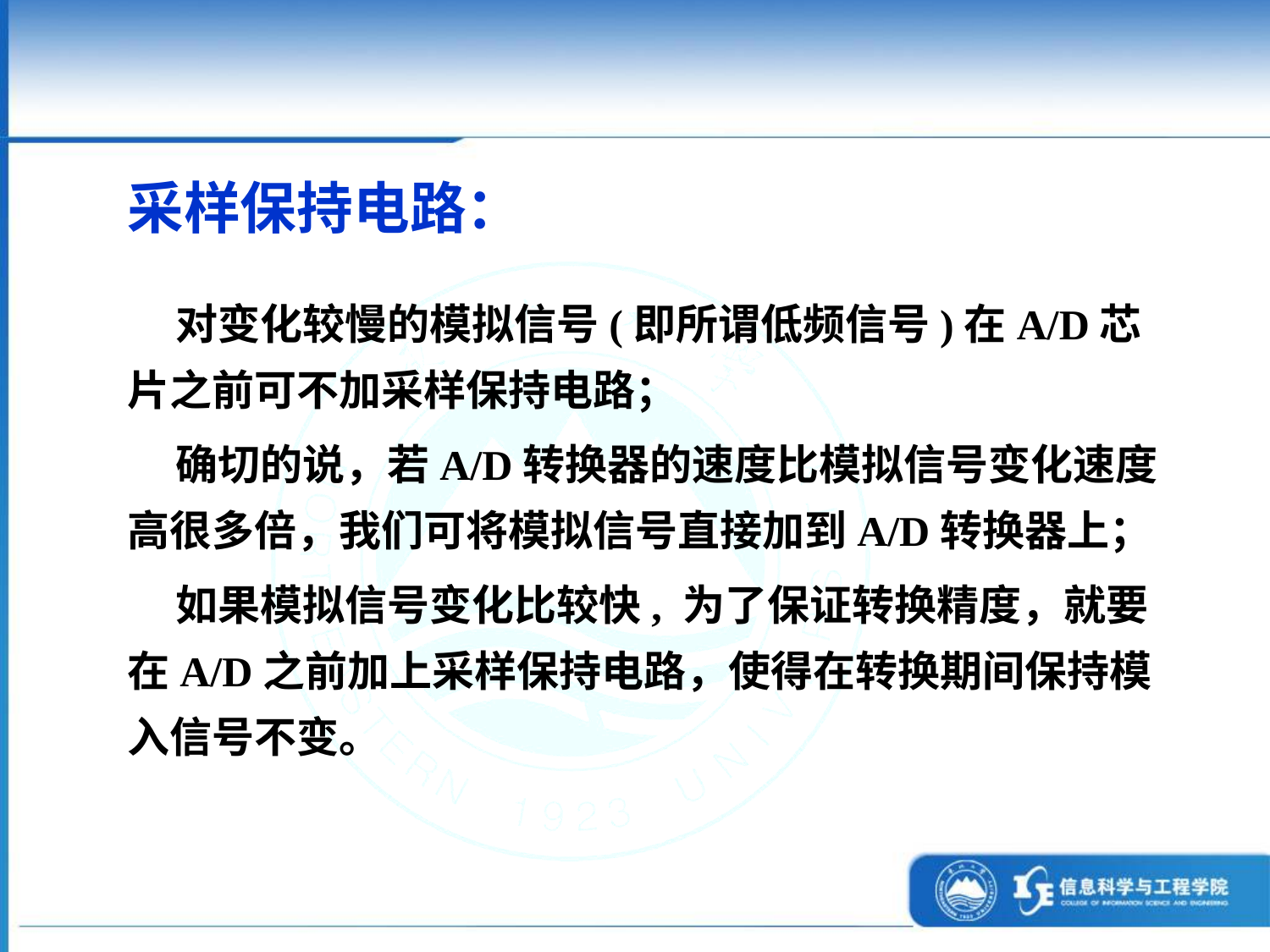

采样保持电路：
    对变化较慢的模拟信号(即所谓低频信号)在A/D芯片之前可不加采样保持电路；
    确切的说，若A/D转换器的速度比模拟信号变化速度高很多倍，我们可将模拟信号直接加到A/D转换器上；
    如果模拟信号变化比较快, 为了保证转换精度，就要在A/D之前加上采样保持电路，使得在转换期间保持模入信号不变。